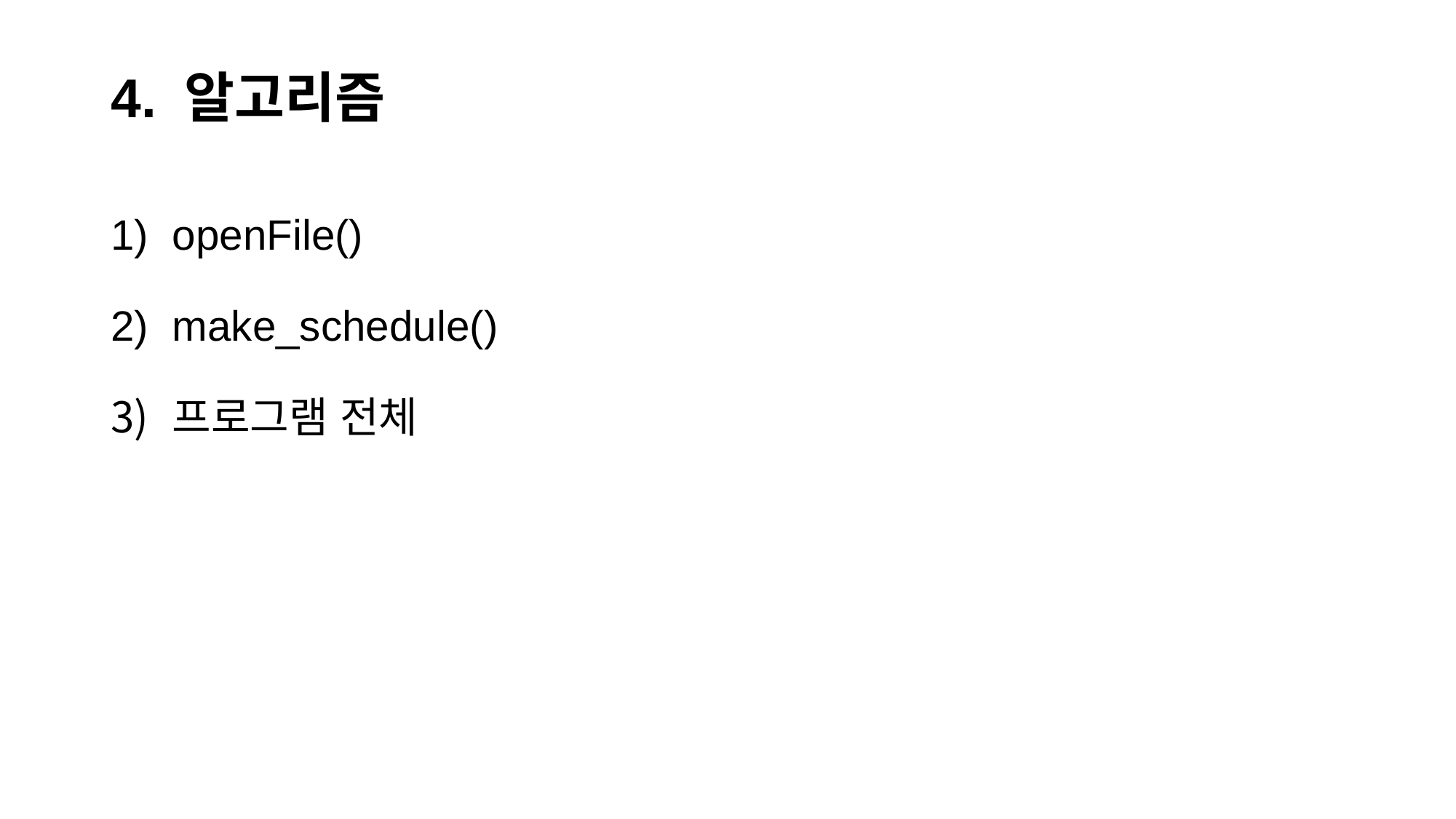

# 4. 알고리즘
openFile()
make_schedule()
프로그램 전체